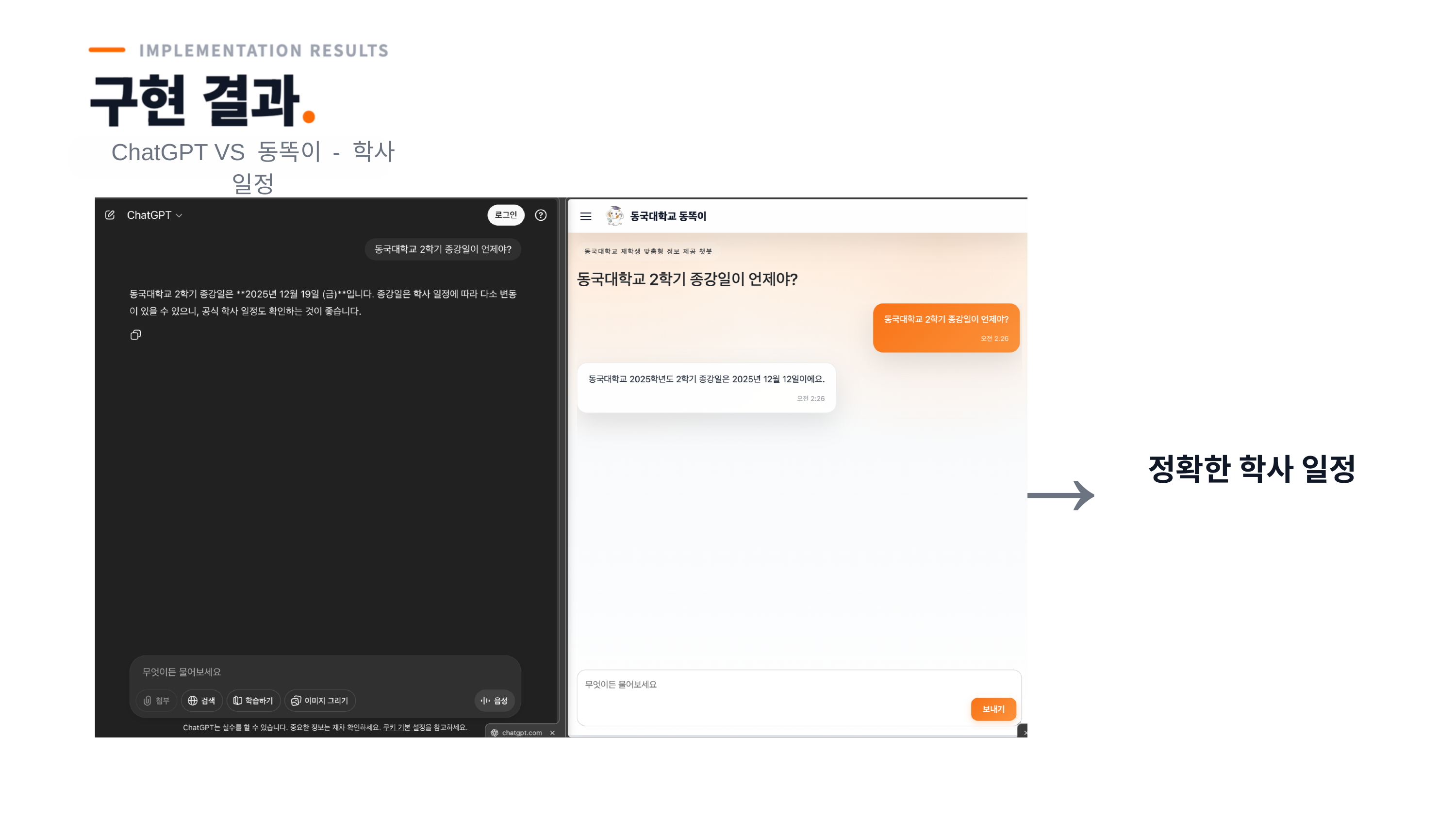

ChatGPT VS 동똑이 - 학사 일정

→
정확한 학사 일정